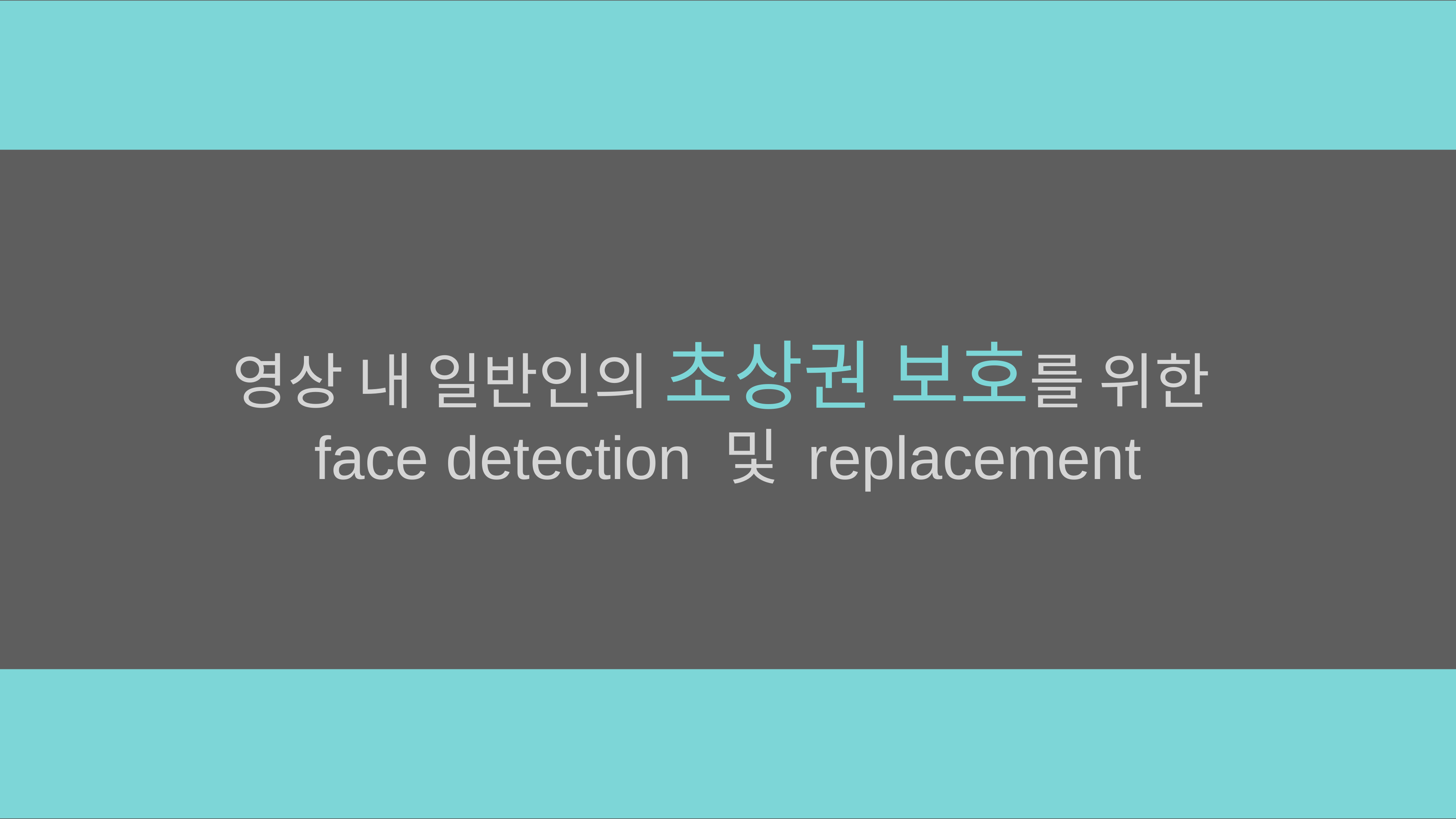

# 영상 내 일반인의 초상권 보호를 위한
face detection 및 replacement
2